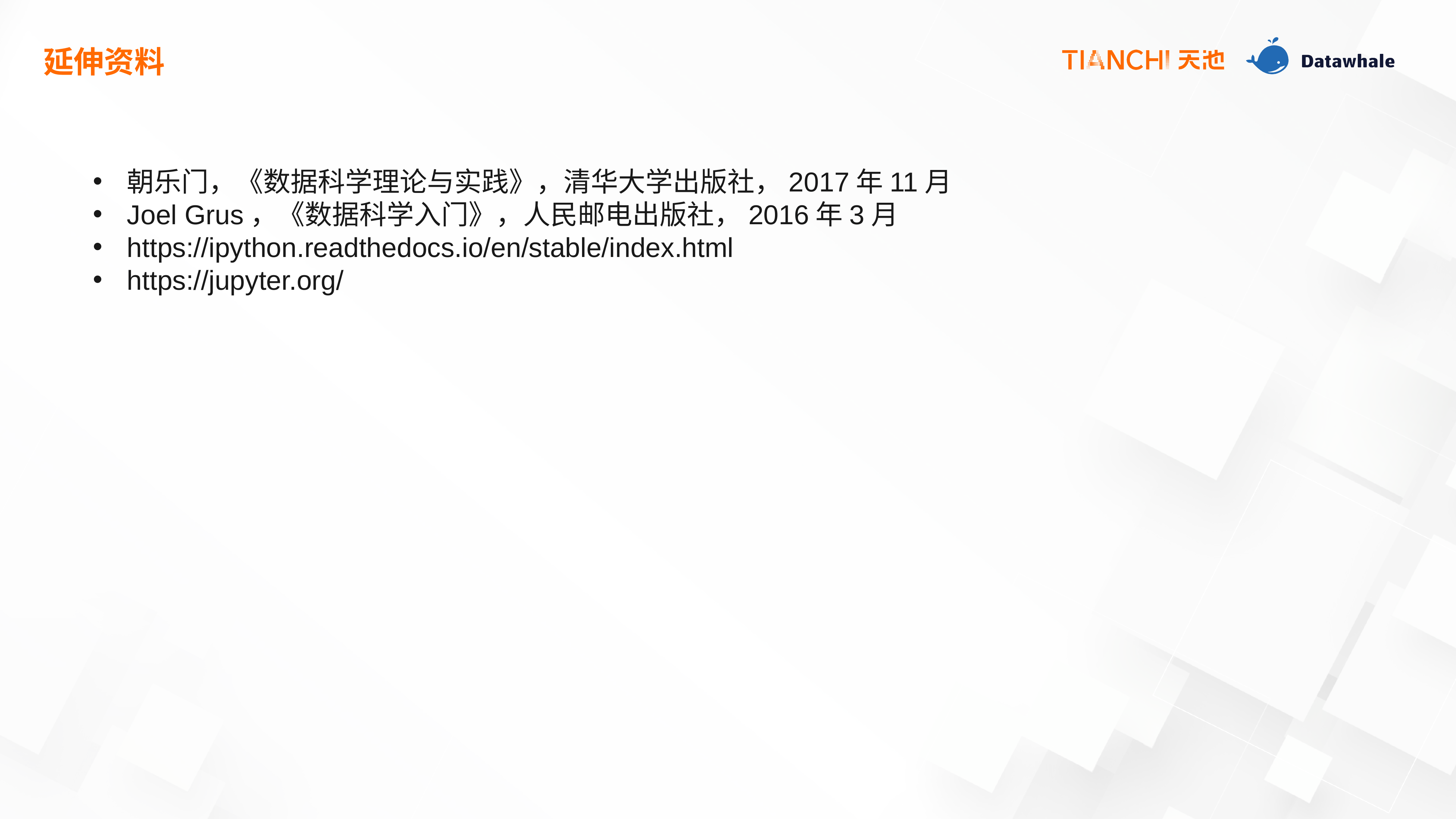

朝乐门，《数据科学理论与实践》，清华大学出版社，2017年11月
Joel Grus，《数据科学入门》，人民邮电出版社，2016年3月
https://ipython.readthedocs.io/en/stable/index.html
https://jupyter.org/